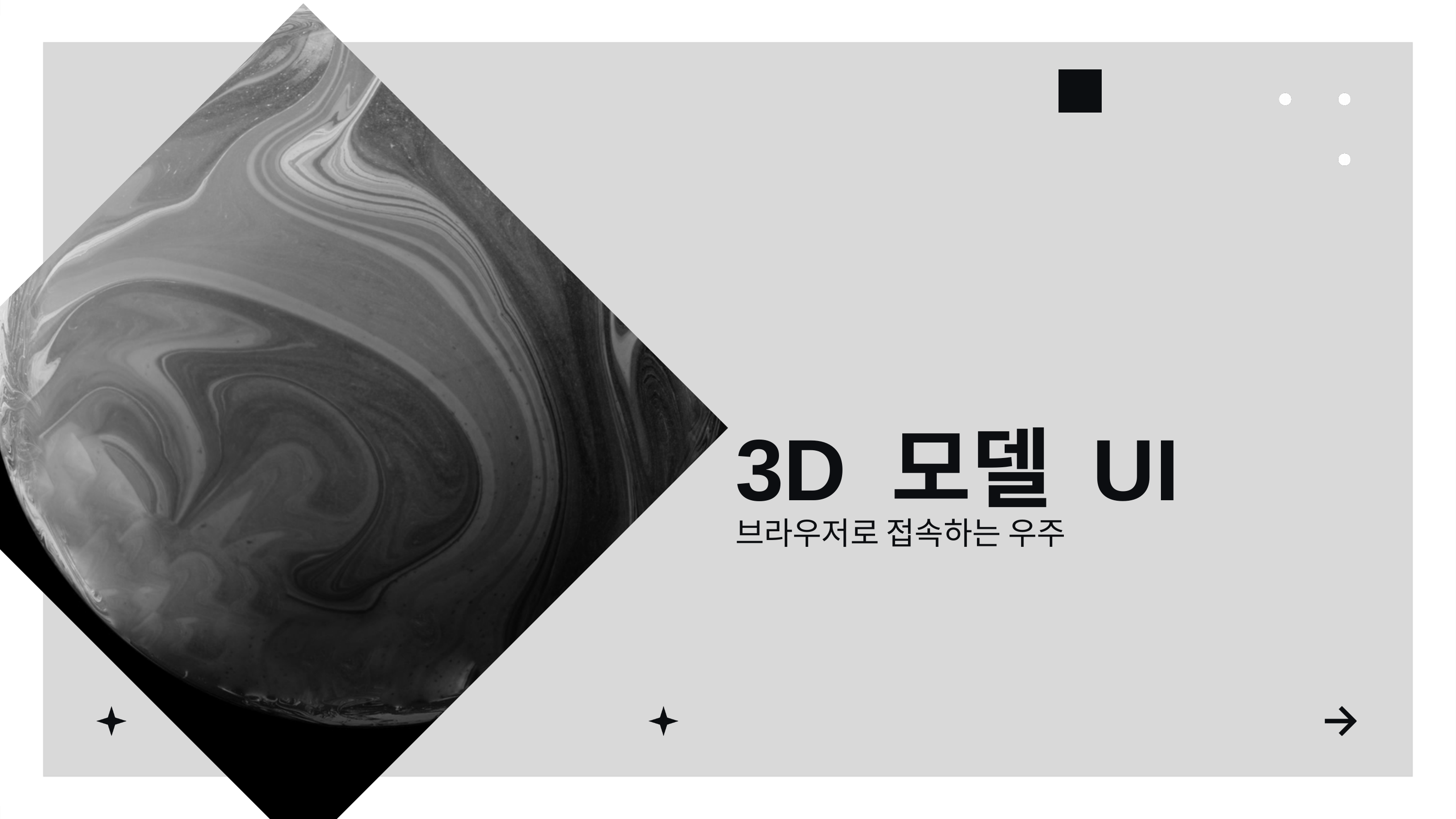

01

3D 모델 UI
브라우저로 접속하는 우주